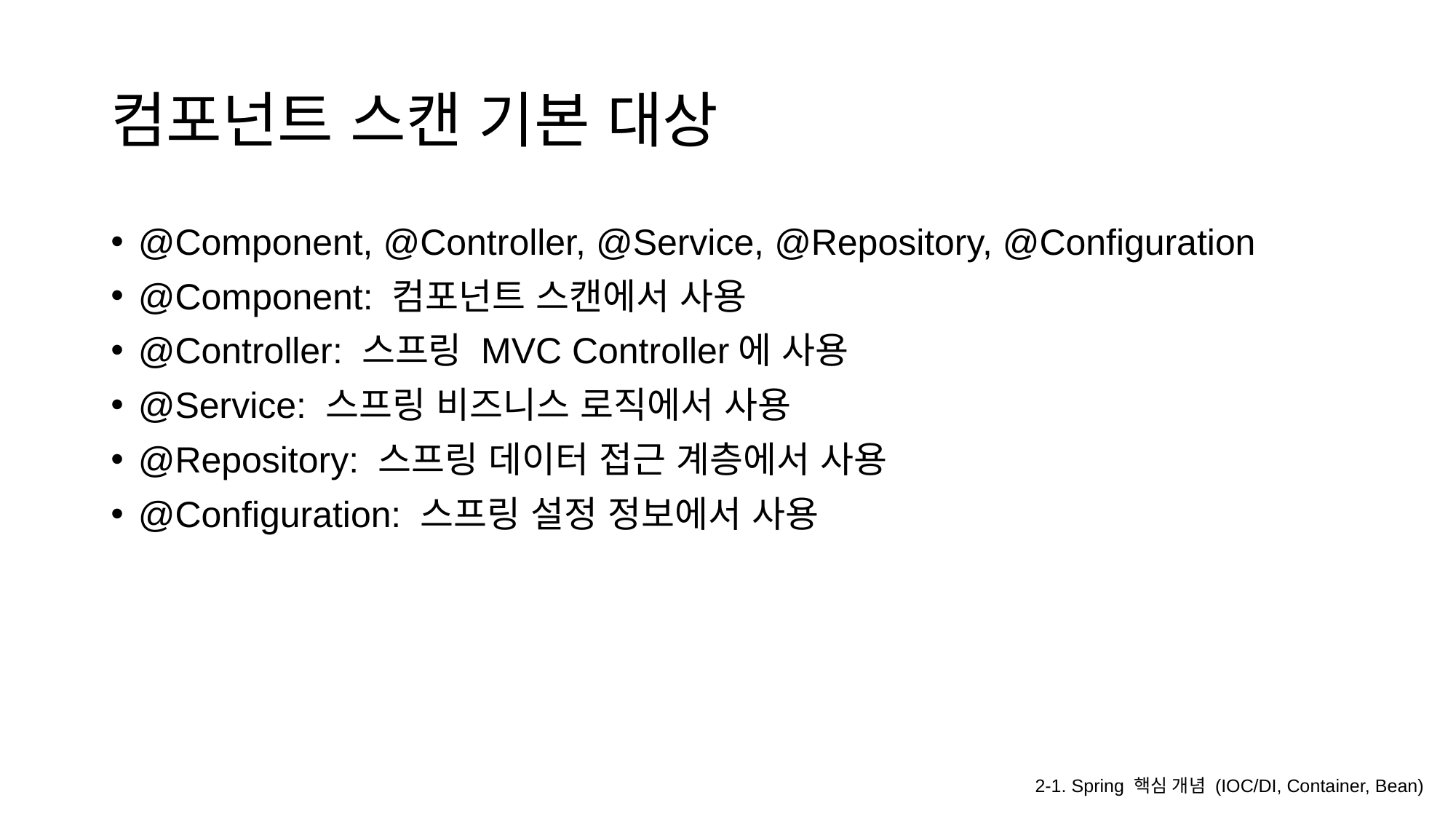

# 컴포넌트 스캔 기본 대상
@Component, @Controller, @Service, @Repository, @Configuration
@Component: 컴포넌트 스캔에서 사용
@Controller: 스프링 MVC Controller에 사용
@Service: 스프링 비즈니스 로직에서 사용
@Repository: 스프링 데이터 접근 계층에서 사용
@Configuration: 스프링 설정 정보에서 사용
2-1. Spring 핵심 개념 (IOC/DI, Container, Bean)